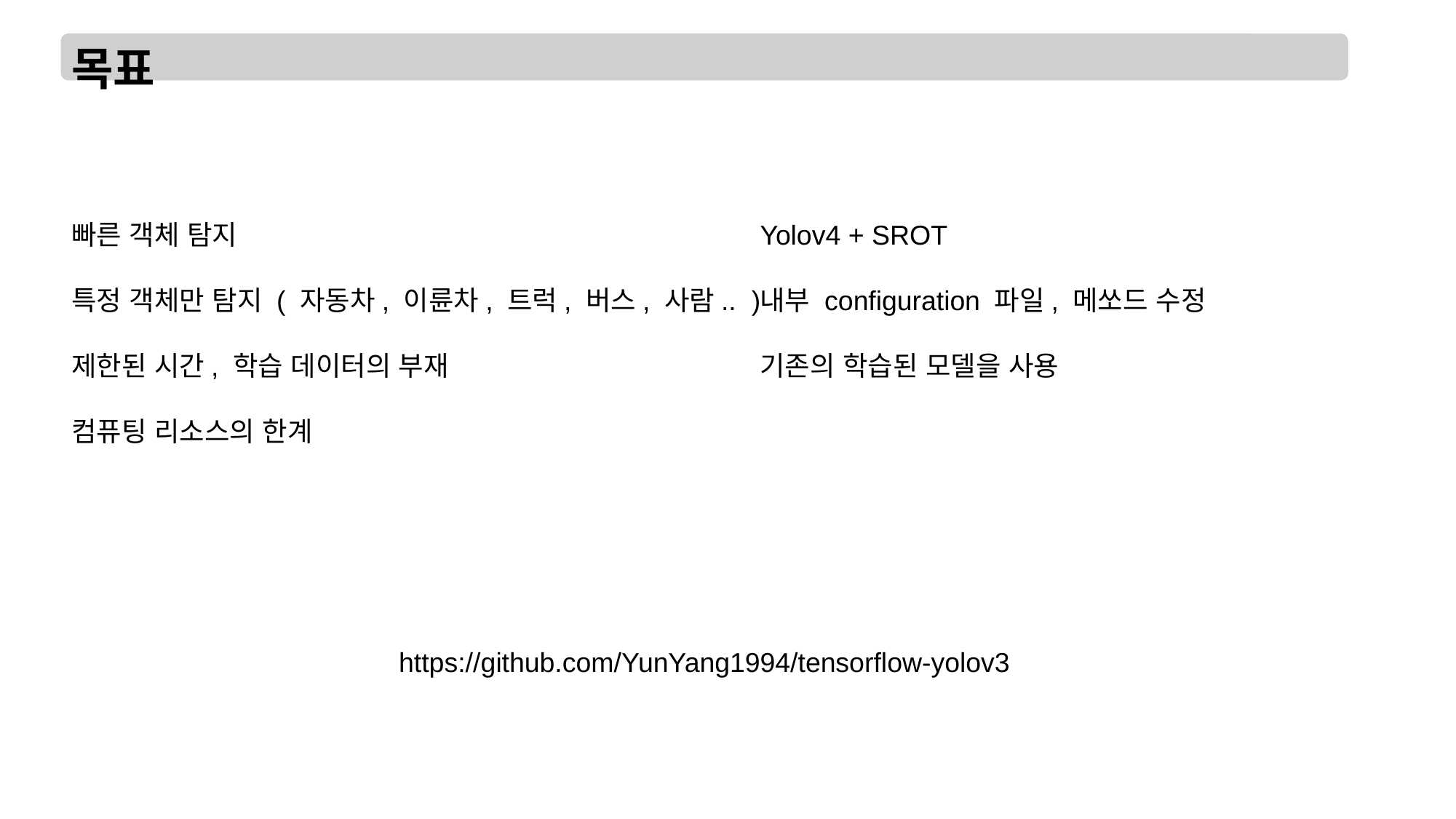

목표
빠른 객체 탐지

특정 객체만 탐지 ( 자동차, 이륜차, 트럭, 버스, 사람..  )

제한된 시간, 학습 데이터의 부재

컴퓨팅 리소스의 한계

Yolov4 + SROT

내부 configuration 파일, 메쏘드 수정

기존의 학습된 모델을 사용

https://github.com/YunYang1994/tensorflow-yolov3